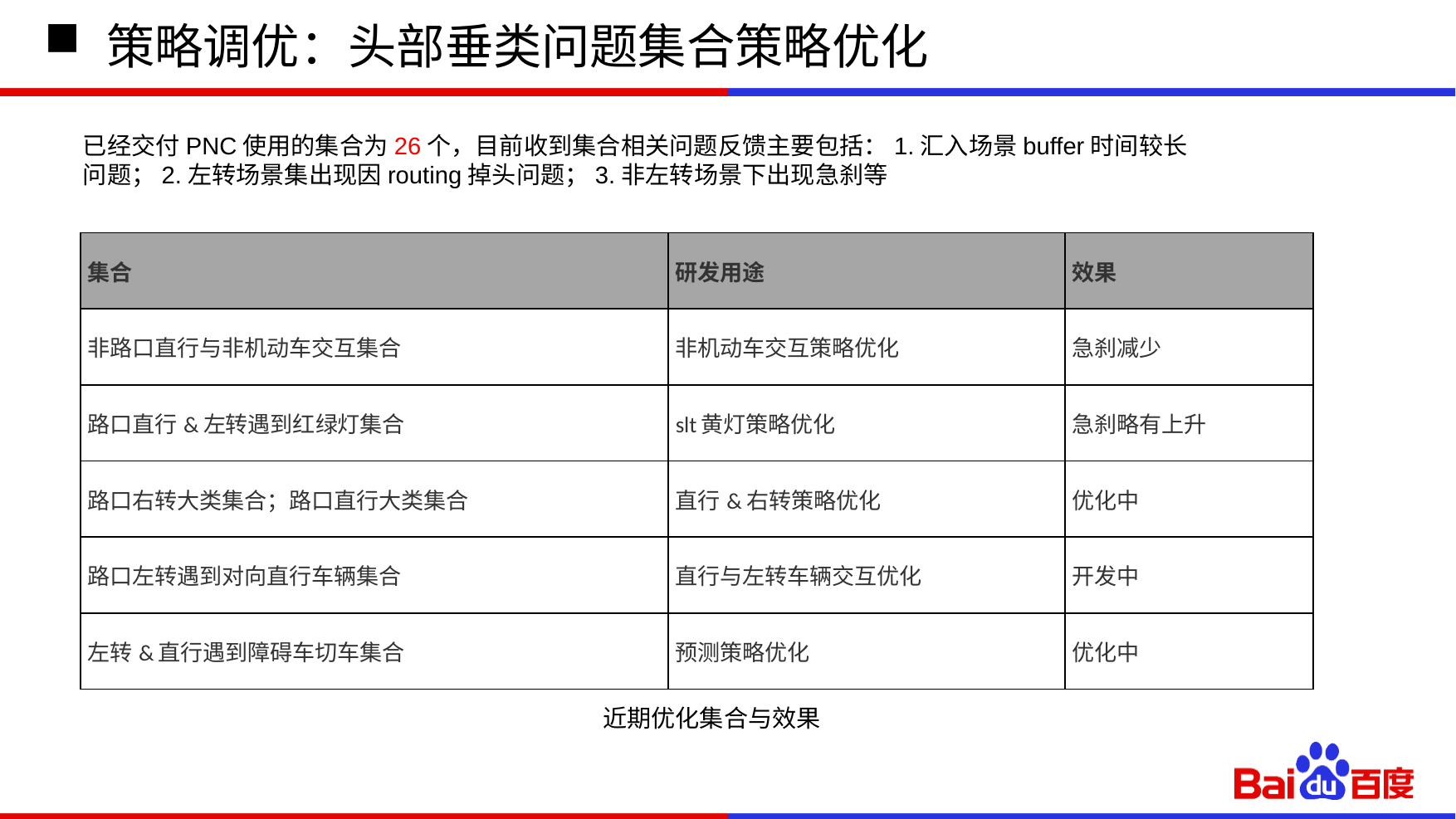

# 策略调优：头部垂类问题集合策略优化
已经交付PNC使用的集合为26个，目前收到集合相关问题反馈主要包括：1.汇入场景buffer时间较长问题；2.左转场景集出现因routing掉头问题；3.非左转场景下出现急刹等
| 集合 | 研发用途 | 效果 |
| --- | --- | --- |
| 非路口直行与非机动车交互集合 | 非机动车交互策略优化 | 急刹减少 |
| 路口直行&左转遇到红绿灯集合 | slt黄灯策略优化 | 急刹略有上升 |
| 路口右转大类集合；路口直行大类集合 | 直行&右转策略优化 | 优化中 |
| 路口左转遇到对向直行车辆集合 | 直行与左转车辆交互优化 | 开发中 |
| 左转&直行遇到障碍车切车集合 | 预测策略优化 | 优化中 |
近期优化集合与效果